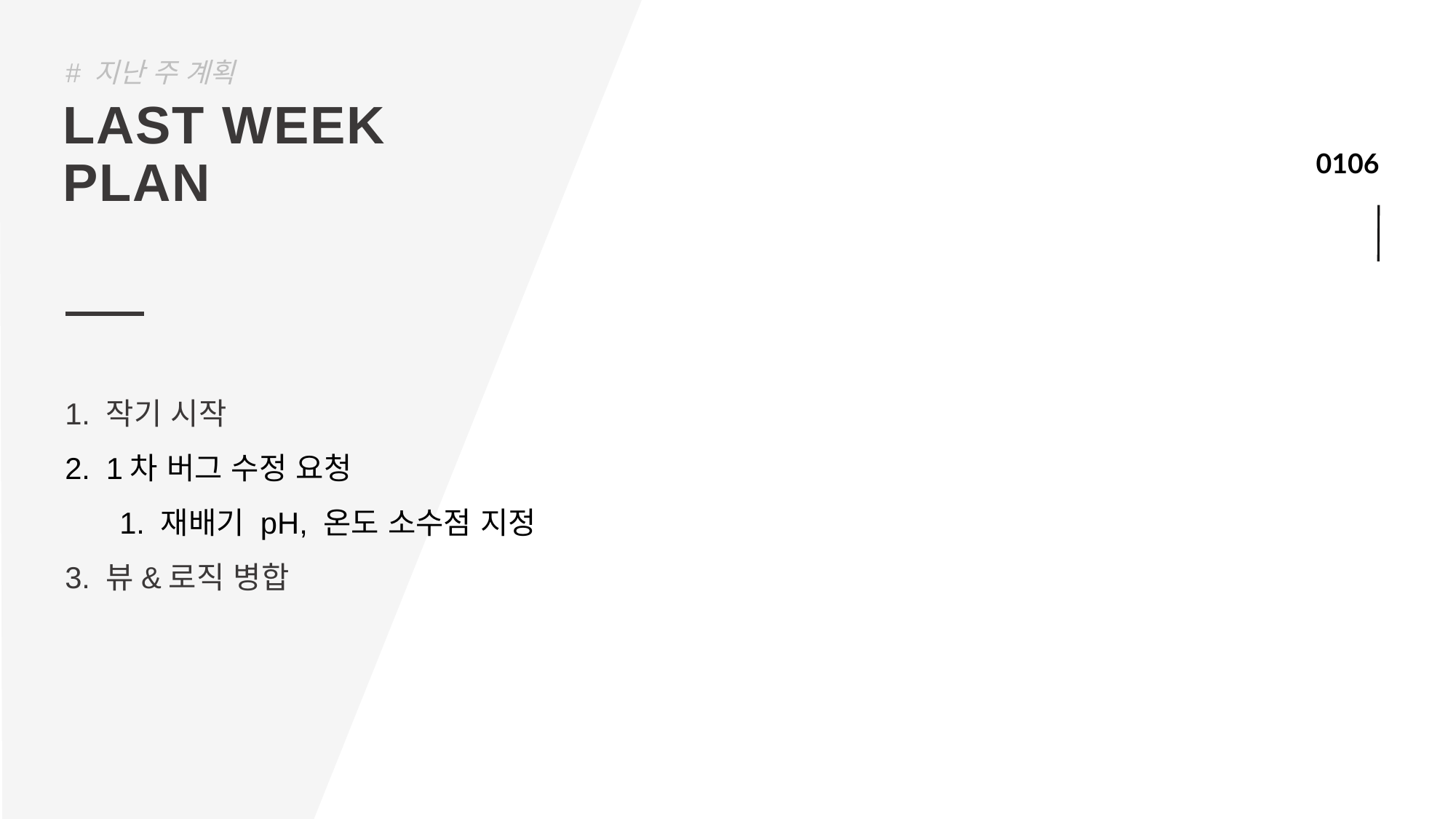

# 지난 주 계획
LAST WEEK
PLAN
작기 시작
1차 버그 수정 요청
재배기 pH, 온도 소수점 지정
뷰&로직 병합